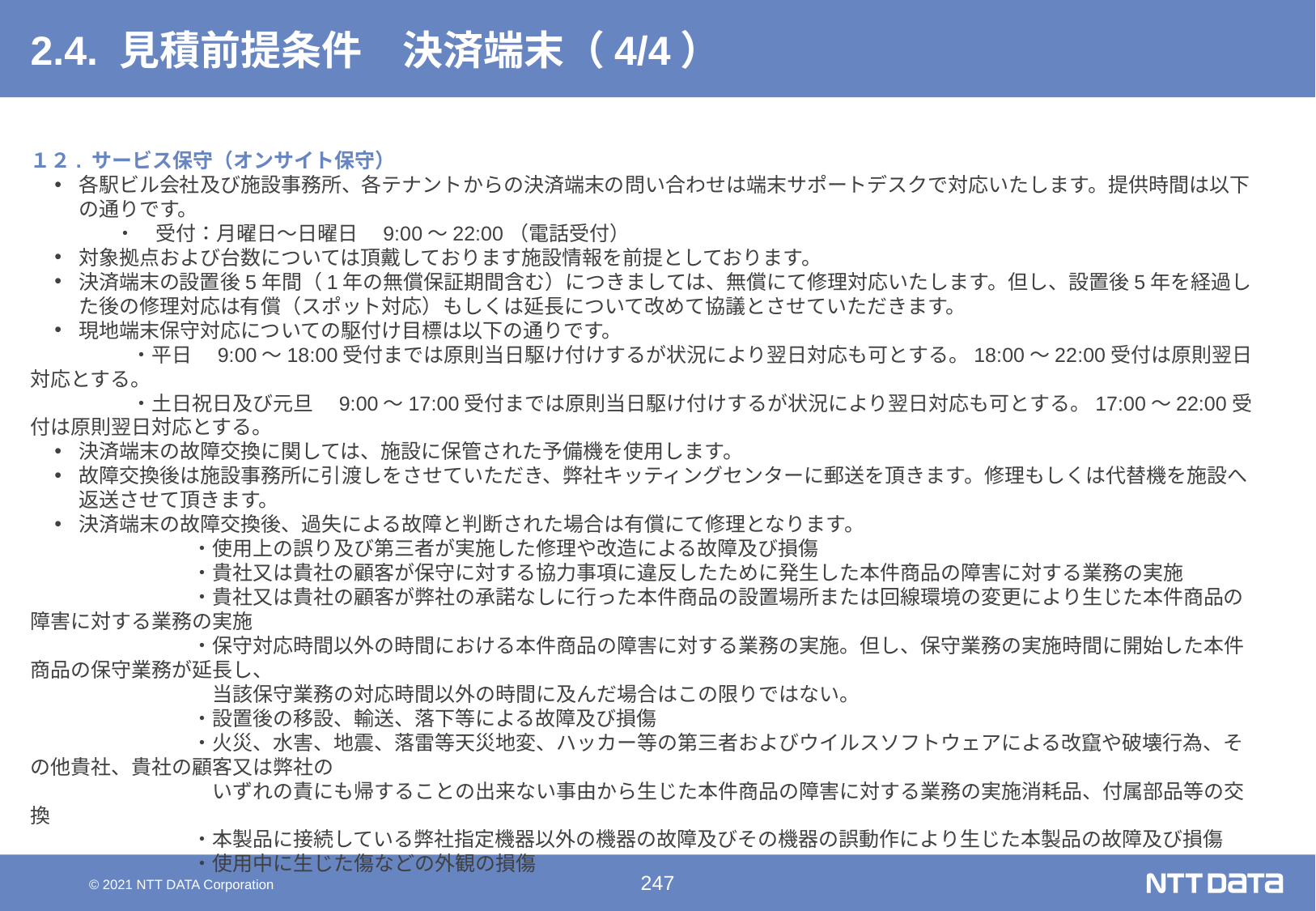

# 2.4. 見積前提条件　決済端末（4/4）
１２. サービス保守（オンサイト保守）
各駅ビル会社及び施設事務所、各テナントからの決済端末の問い合わせは端末サポートデスクで対応いたします。提供時間は以下の通りです。
　　　・　受付：月曜日～日曜日　9:00～22:00（電話受付）
対象拠点および台数については頂戴しております施設情報を前提としております。
決済端末の設置後5年間（1年の無償保証期間含む）につきましては、無償にて修理対応いたします。但し、設置後5年を経過した後の修理対応は有償（スポット対応）もしくは延長について改めて協議とさせていただきます。
現地端末保守対応についての駆付け目標は以下の通りです。
　　　　　・平日　9:00～18:00受付までは原則当日駆け付けするが状況により翌日対応も可とする。18:00～22:00受付は原則翌日対応とする。
　　　　　・土日祝日及び元旦　9:00～17:00受付までは原則当日駆け付けするが状況により翌日対応も可とする。17:00～22:00受付は原則翌日対応とする。
決済端末の故障交換に関しては、施設に保管された予備機を使用します。
故障交換後は施設事務所に引渡しをさせていただき、弊社キッティングセンターに郵送を頂きます。修理もしくは代替機を施設へ返送させて頂きます。
決済端末の故障交換後、過失による故障と判断された場合は有償にて修理となります。
　　　　　　　　・使用上の誤り及び第三者が実施した修理や改造による故障及び損傷
　　　　　　　　・貴社又は貴社の顧客が保守に対する協力事項に違反したために発生した本件商品の障害に対する業務の実施
　　　　　　　　・貴社又は貴社の顧客が弊社の承諾なしに行った本件商品の設置場所または回線環境の変更により生じた本件商品の障害に対する業務の実施
　　　　　　　　・保守対応時間以外の時間における本件商品の障害に対する業務の実施。但し、保守業務の実施時間に開始した本件商品の保守業務が延長し、
　　　　　　　　　当該保守業務の対応時間以外の時間に及んだ場合はこの限りではない。
　　　　　　　　・設置後の移設、輸送、落下等による故障及び損傷
　　　　　　　　・火災、水害、地震、落雷等天災地変、ハッカー等の第三者およびウイルスソフトウェアによる改竄や破壊行為、その他貴社、貴社の顧客又は弊社の
　　　　　　　　　いずれの責にも帰することの出来ない事由から生じた本件商品の障害に対する業務の実施消耗品、付属部品等の交換
　　　　　　　　・本製品に接続している弊社指定機器以外の機器の故障及びその機器の誤動作により生じた本製品の故障及び損傷
　　　　　　　　・使用中に生じた傷などの外観の損傷